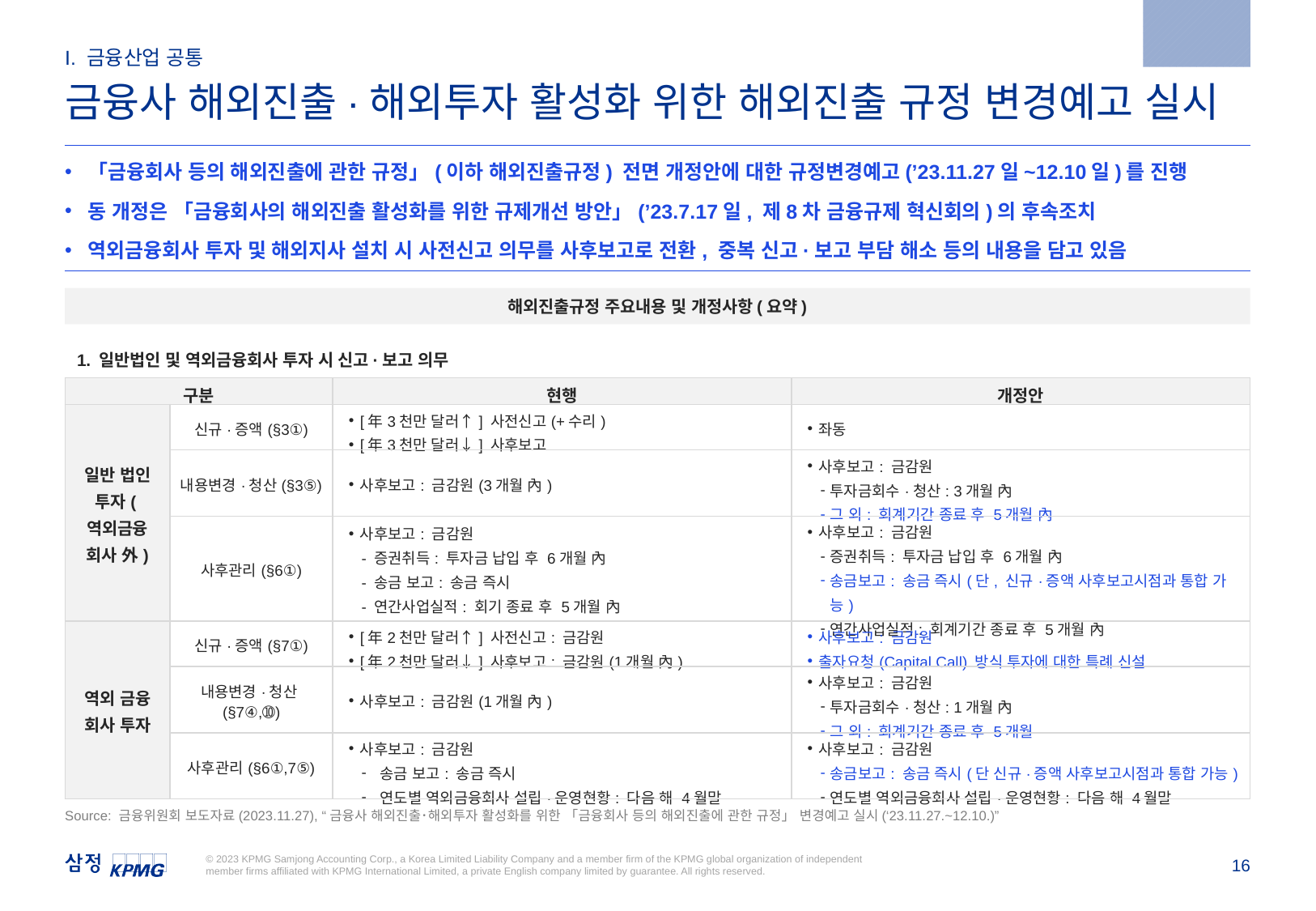

2023.11.27
I. 금융산업 공통
금융사 해외진출·해외투자 활성화 위한 해외진출 규정 변경예고 실시
「금융회사 등의 해외진출에 관한 규정」(이하 해외진출규정) 전면 개정안에 대한 규정변경예고(’23.11.27일~12.10일)를 진행
동 개정은 「금융회사의 해외진출 활성화를 위한 규제개선 방안」(’23.7.17일, 제8차 금융규제 혁신회의)의 후속조치
역외금융회사 투자 및 해외지사 설치 시 사전신고 의무를 사후보고로 전환, 중복 신고·보고 부담 해소 등의 내용을 담고 있음
해외진출규정 주요내용 및 개정사항(요약)
1. 일반법인 및 역외금융회사 투자 시 신고·보고 의무
| 구분 |  | 현행 | 개정안 |
| --- | --- | --- | --- |
| 일반 법인 투자(역외금융 회사 外) | 신규·증액(§3①) | [年3천만 달러↑] 사전신고(+수리) [年3천만 달러↓] 사후보고 | 좌동 |
|  | 내용변경·청산(§3⑤) | 사후보고: 금감원(3개월 內) | 사후보고: 금감원 투자금회수·청산: 3개월 內 그 외: 회계기간 종료 후 5개월 內 |
|  | 사후관리(§6①) | 사후보고: 금감원 - 증권취득: 투자금 납입 후 6개월 內 - 송금 보고: 송금 즉시 - 연간사업실적: 회기 종료 후 5개월 內 | 사후보고: 금감원 증권취득: 투자금 납입 후 6개월 內 송금보고: 송금 즉시(단, 신규·증액 사후보고시점과 통합 가능) 연간사업실적: 회계기간 종료 후 5개월 內 |
| 역외 금융 회사 투자 | 신규·증액(§7①) | [年2천만 달러↑] 사전신고: 금감원 [年2천만 달러↓] 사후보고: 금감원(1개월 內) | 사후보고: 금감원 출자요청(Capital Call) 방식 투자에 대한 특례 신설 |
|  | 내용변경·청산(§7④,➉) | 사후보고: 금감원(1개월 內) | 사후보고: 금감원 투자금회수·청산: 1개월 內 그 외: 회계기간 종료 후 5개월 |
|  | 사후관리(§6①,7⑤) | 사후보고: 금감원 송금 보고: 송금 즉시 연도별 역외금융회사 설립·운영현황: 다음 해 4월말 | 사후보고: 금감원 송금보고: 송금 즉시(단 신규·증액 사후보고시점과 통합 가능) 연도별 역외금융회사 설립·운영현황: 다음 해 4월말 |
Source: 금융위원회 보도자료(2023.11.27), “금융사 해외진출･해외투자 활성화를 위한 「금융회사 등의 해외진출에 관한 규정」 변경예고 실시(‘23.11.27.~12.10.)”